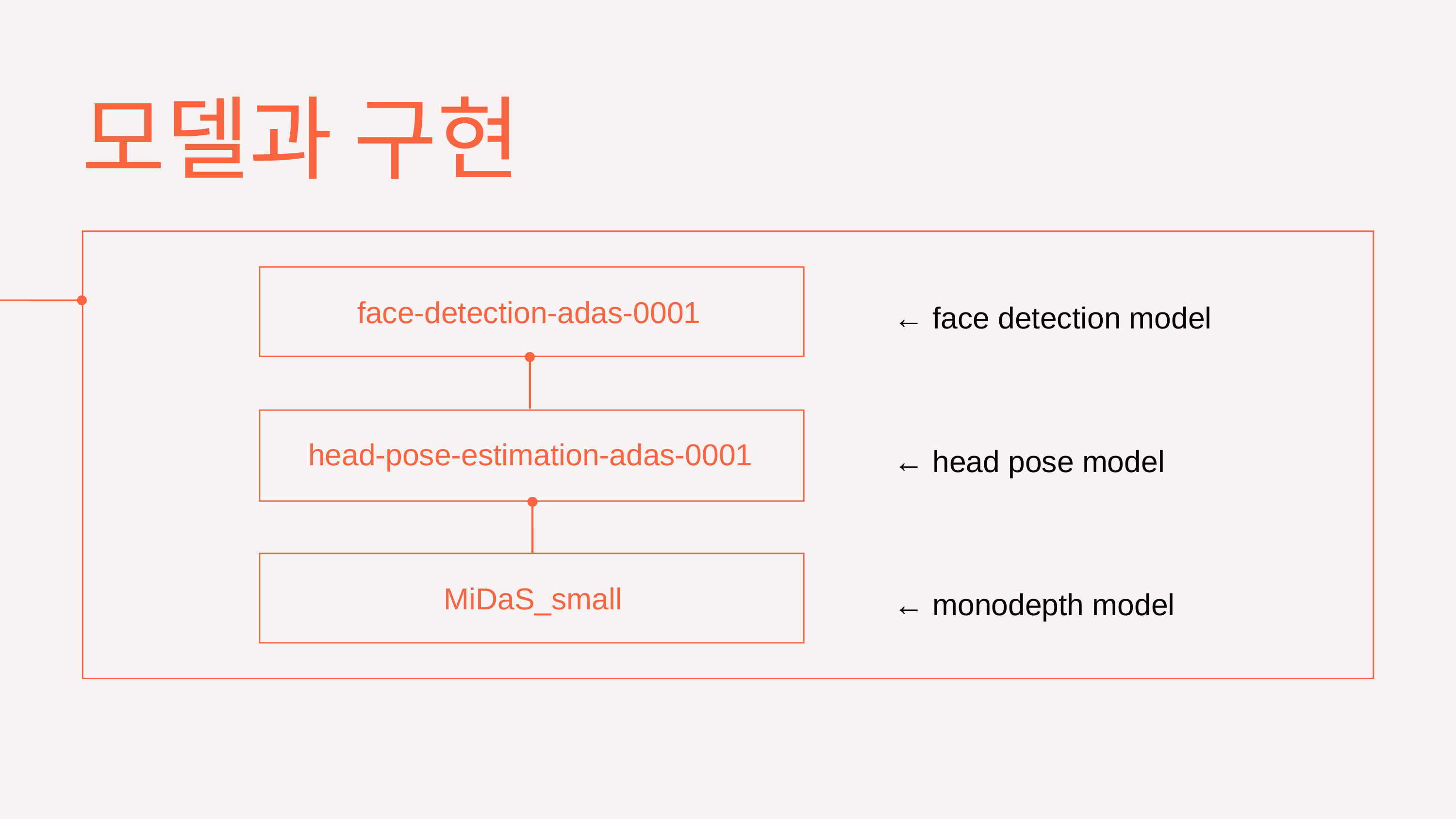

모델과 구현

face-detection-adas-0001

head-pose-estimation-adas-0001

MiDaS_small
← face detection model
← head pose model
← monodepth model